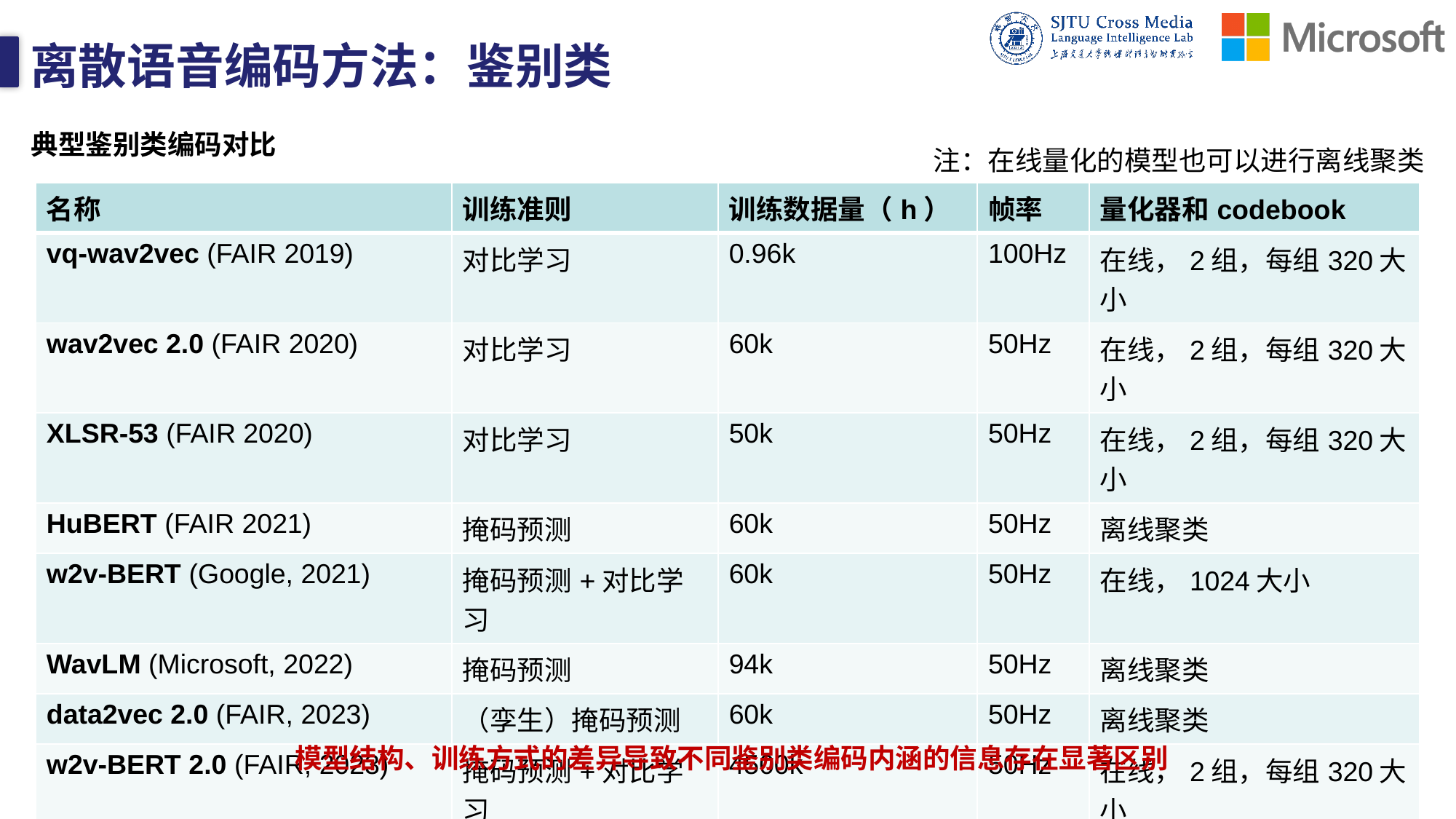

# 离散语音编码方法：鉴别类
典型鉴别类编码对比
注：在线量化的模型也可以进行离线聚类
| 名称 | 训练准则 | 训练数据量（h） | 帧率 | 量化器和codebook |
| --- | --- | --- | --- | --- |
| vq-wav2vec (FAIR 2019) | 对比学习 | 0.96k | 100Hz | 在线，2组，每组320大小 |
| wav2vec 2.0 (FAIR 2020) | 对比学习 | 60k | 50Hz | 在线，2组，每组320大小 |
| XLSR-53 (FAIR 2020) | 对比学习 | 50k | 50Hz | 在线，2组，每组320大小 |
| HuBERT (FAIR 2021) | 掩码预测 | 60k | 50Hz | 离线聚类 |
| w2v-BERT (Google, 2021) | 掩码预测+对比学习 | 60k | 50Hz | 在线，1024大小 |
| WavLM (Microsoft, 2022) | 掩码预测 | 94k | 50Hz | 离线聚类 |
| data2vec 2.0 (FAIR, 2023) | （孪生）掩码预测 | 60k | 50Hz | 离线聚类 |
| w2v-BERT 2.0 (FAIR, 2023) | 掩码预测+对比学习 | 4500k | 50Hz | 在线，2组，每组320大小 |
| Whisper (OpenAI, 2022) | ASR有监督学习 | 680k | 50Hz | 离线聚类 |
| CosyVoice (Alibaba, 2024) | ASR有监督学习 | 172k | 50Hz | 在线,1组，4096大小 |
| ...... |  |  |  |  |
模型结构、训练方式的差异导致不同鉴别类编码内涵的信息存在显著区别
20